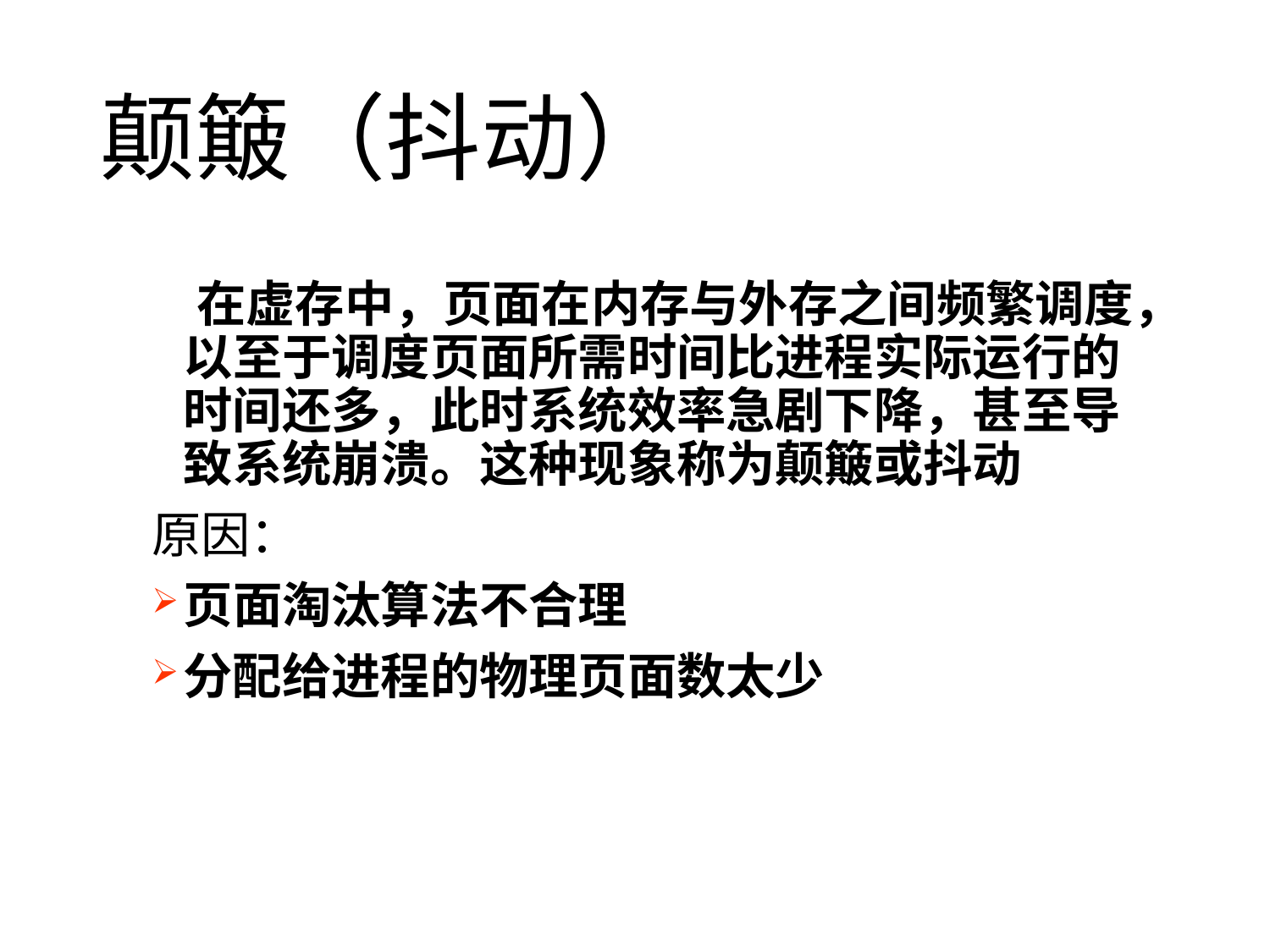

颠簸（抖动）
   在虚存中，页面在内存与外存之间频繁调度，以至于调度页面所需时间比进程实际运行的时间还多，此时系统效率急剧下降，甚至导致系统崩溃。这种现象称为颠簸或抖动
原因：
页面淘汰算法不合理
分配给进程的物理页面数太少